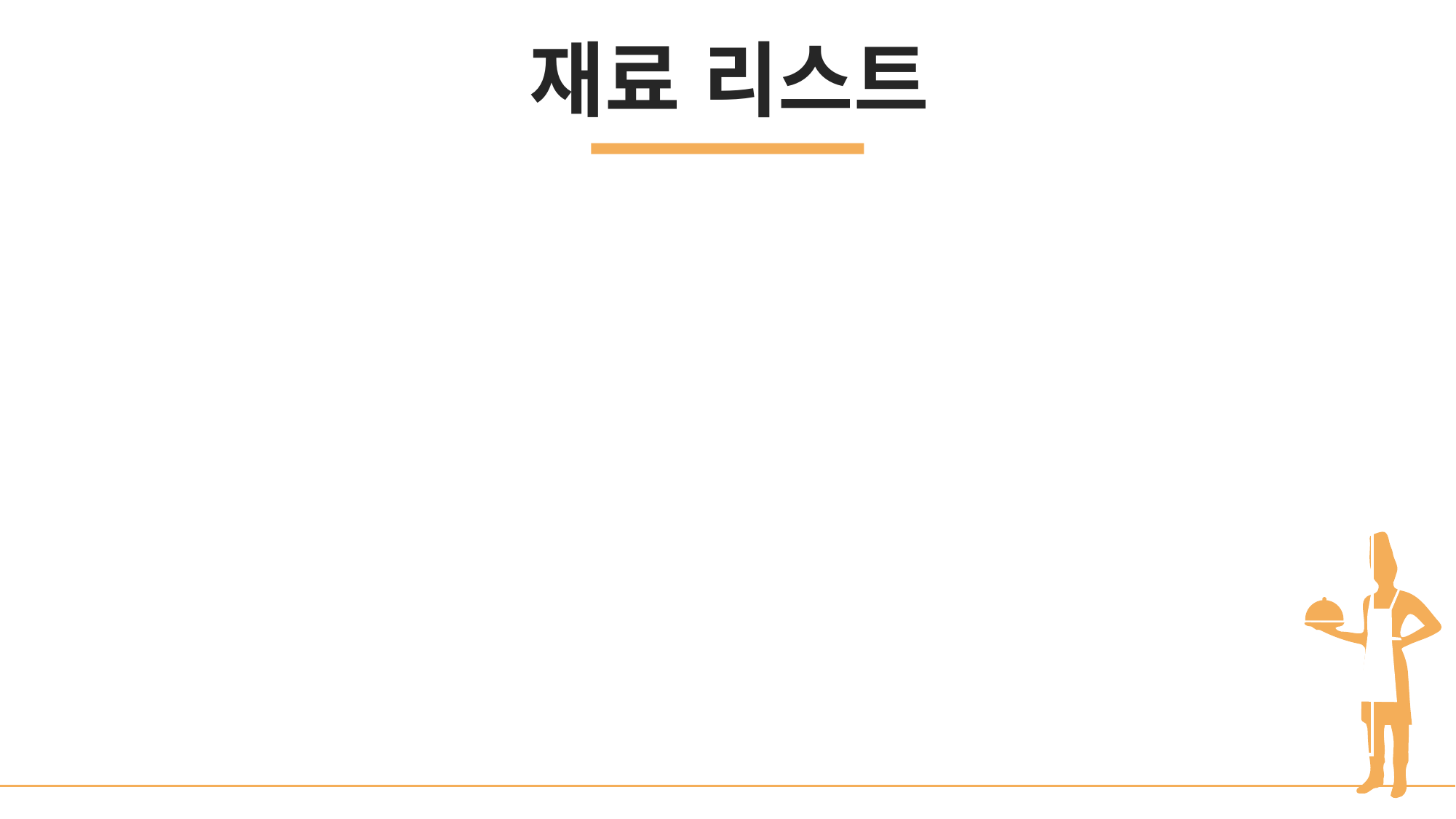

재료 리스트

재료리스트
오늘 뭐 먹지 ?